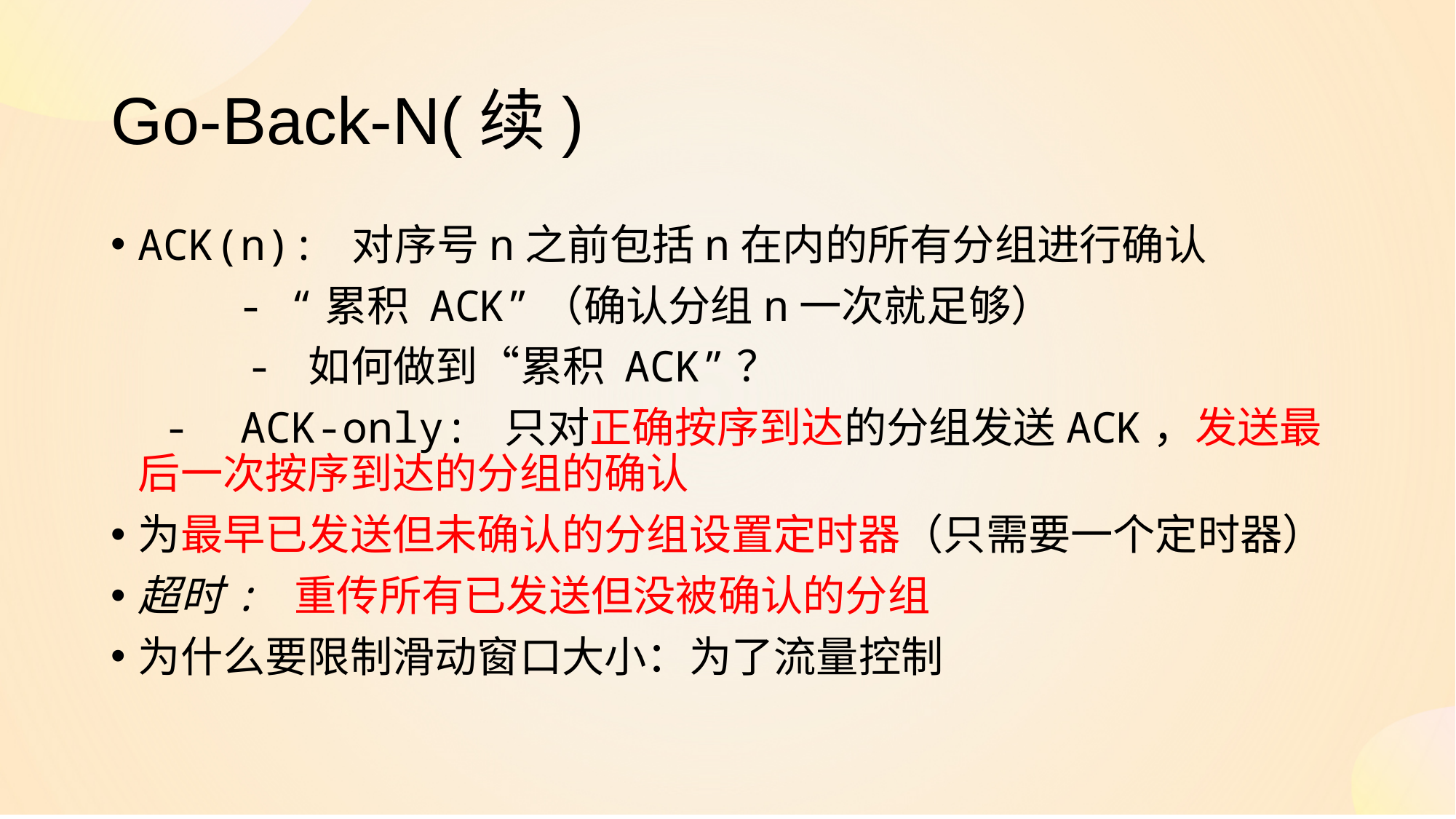

# Go-Back-N(续)
ACK(n): 对序号n之前包括n在内的所有分组进行确认
     - “累积 ACK”（确认分组n一次就足够）
	 	- 如何做到“累积 ACK”？
	 -  ACK-only: 只对正确按序到达的分组发送ACK，发送最后一次按序到达的分组的确认
为最早已发送但未确认的分组设置定时器（只需要一个定时器）
超时: 重传所有已发送但没被确认的分组
为什么要限制滑动窗口大小：为了流量控制